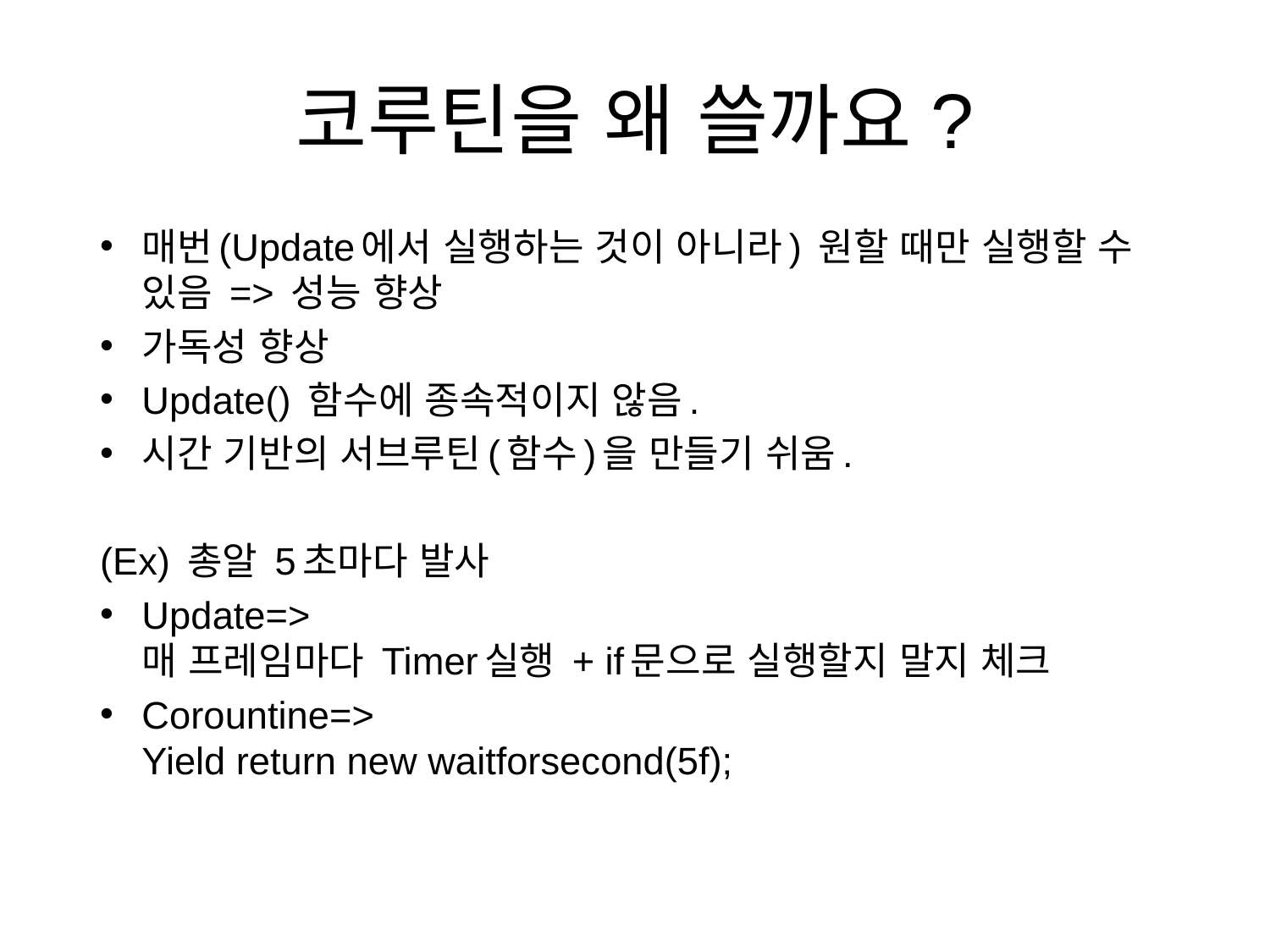

# 코루틴을 왜 쓸까요?
매번(Update에서 실행하는 것이 아니라) 원할 때만 실행할 수 있음 => 성능 향상
가독성 향상
Update() 함수에 종속적이지 않음.
시간 기반의 서브루틴(함수)을 만들기 쉬움.

(Ex) 총알 5초마다 발사
Update=>
매 프레임마다 Timer실행 + if문으로 실행할지 말지 체크
Corountine=>
Yield return new waitforsecond(5f);